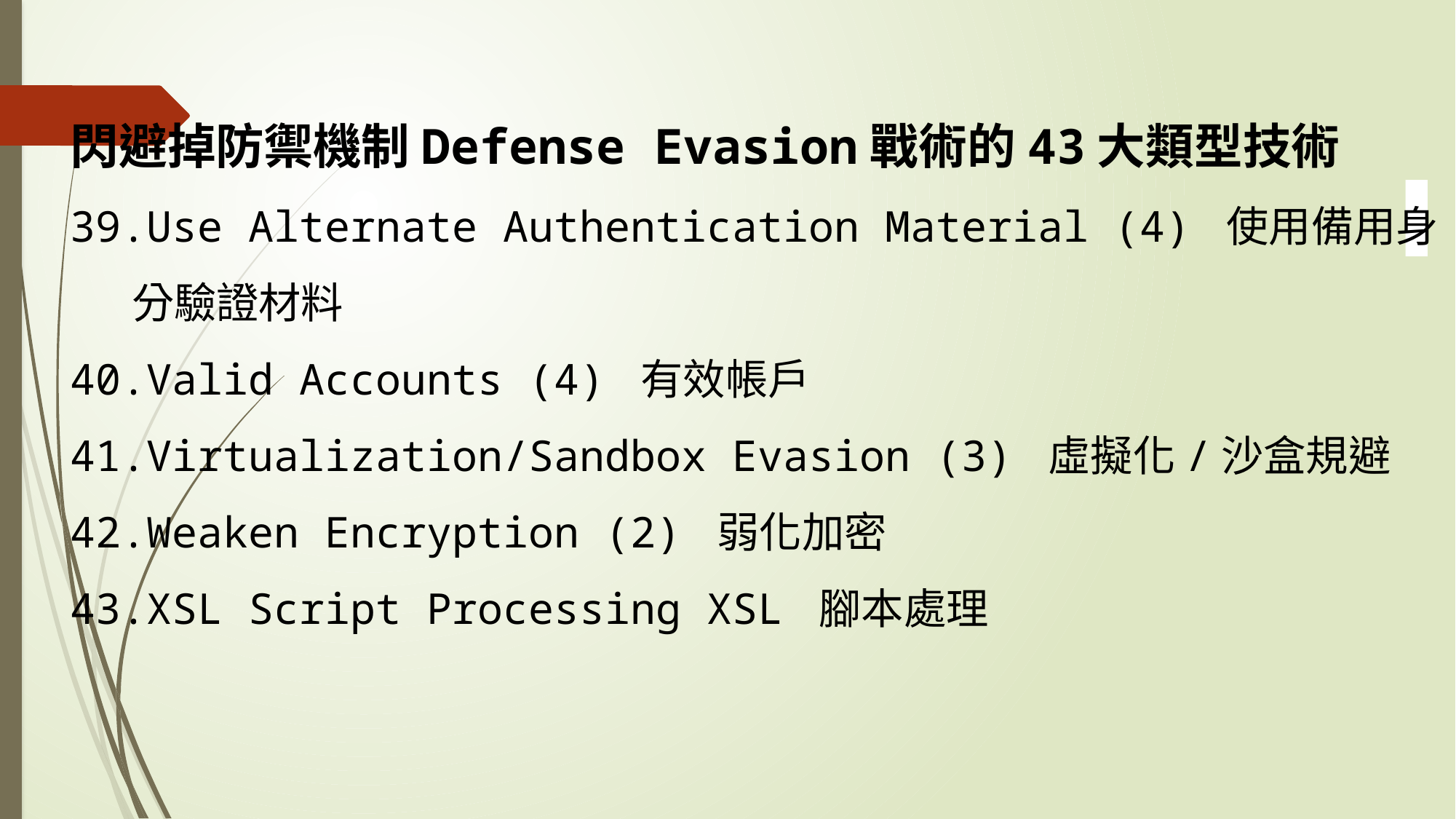

閃避掉防禦機制Defense Evasion戰術的43大類型技術
Use Alternate Authentication Material (4) 使用備用身分驗證材料
Valid Accounts (4) 有效帳戶
Virtualization/Sandbox Evasion (3) 虛擬化/沙盒規避
Weaken Encryption (2) 弱化加密
XSL Script Processing XSL 腳本處理